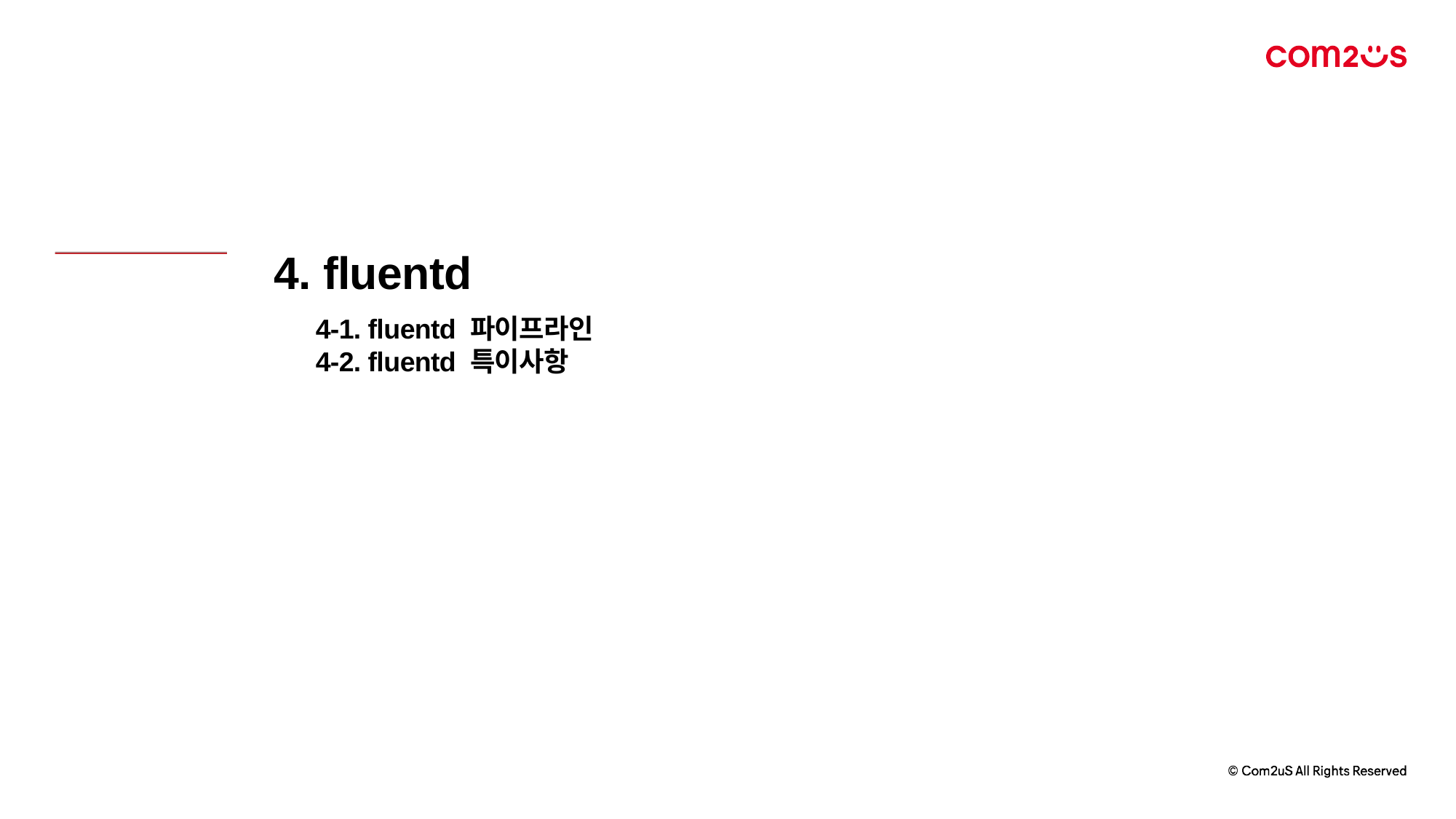

4. fluentd
4-1. fluentd 파이프라인
4-2. fluentd 특이사항